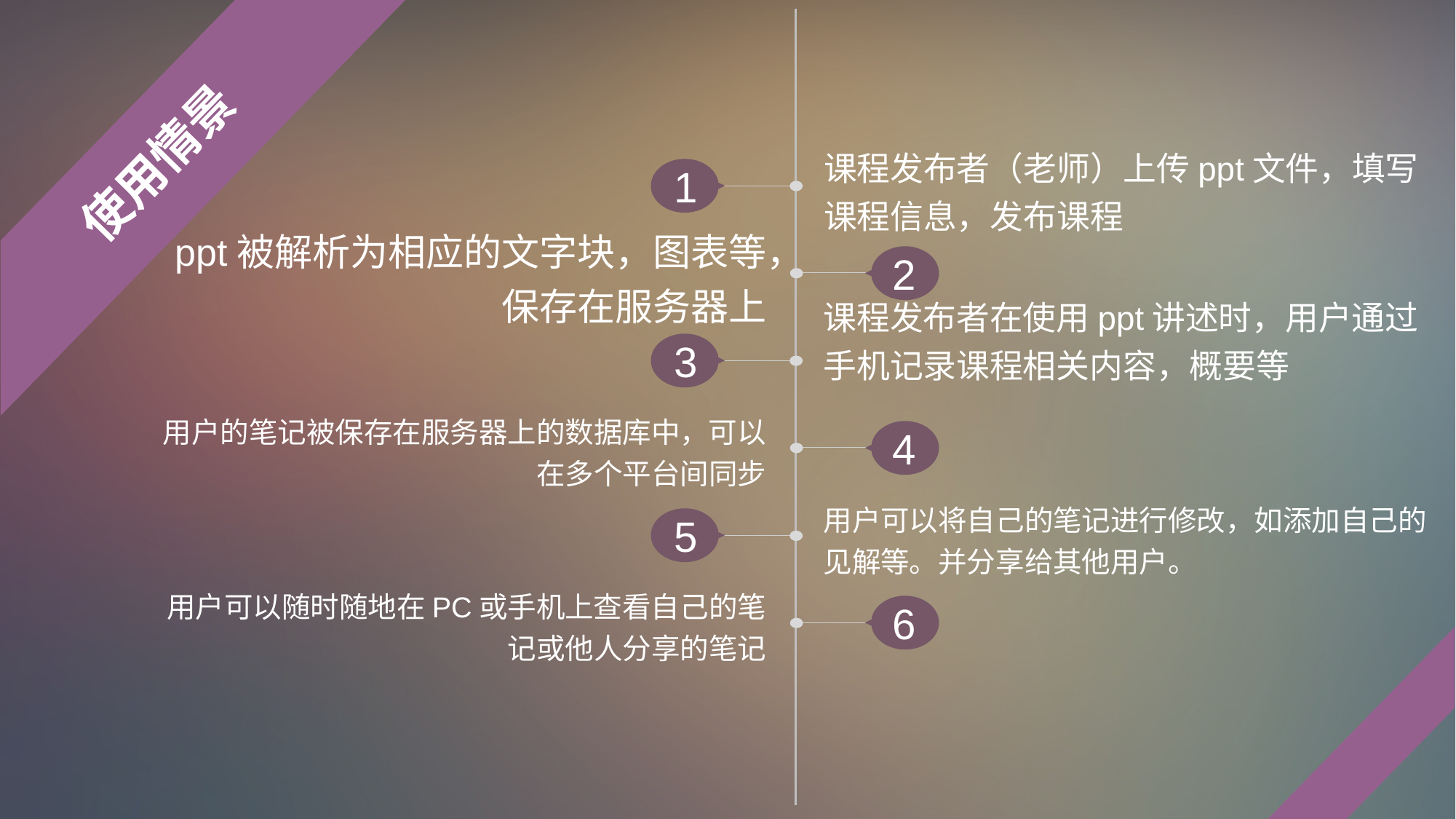

使用情景
1
课程发布者（老师）上传ppt文件，填写课程信息，发布课程

ppt被解析为相应的文字块，图表等，保存在服务器上
2

课程发布者在使用ppt讲述时，用户通过手机记录课程相关内容，概要等

3

用户的笔记被保存在服务器上的数据库中，可以在多个平台间同步
4

5
用户可以将自己的笔记进行修改，如添加自己的见解等。并分享给其他用户。

用户可以随时随地在PC或手机上查看自己的笔记或他人分享的笔记
6